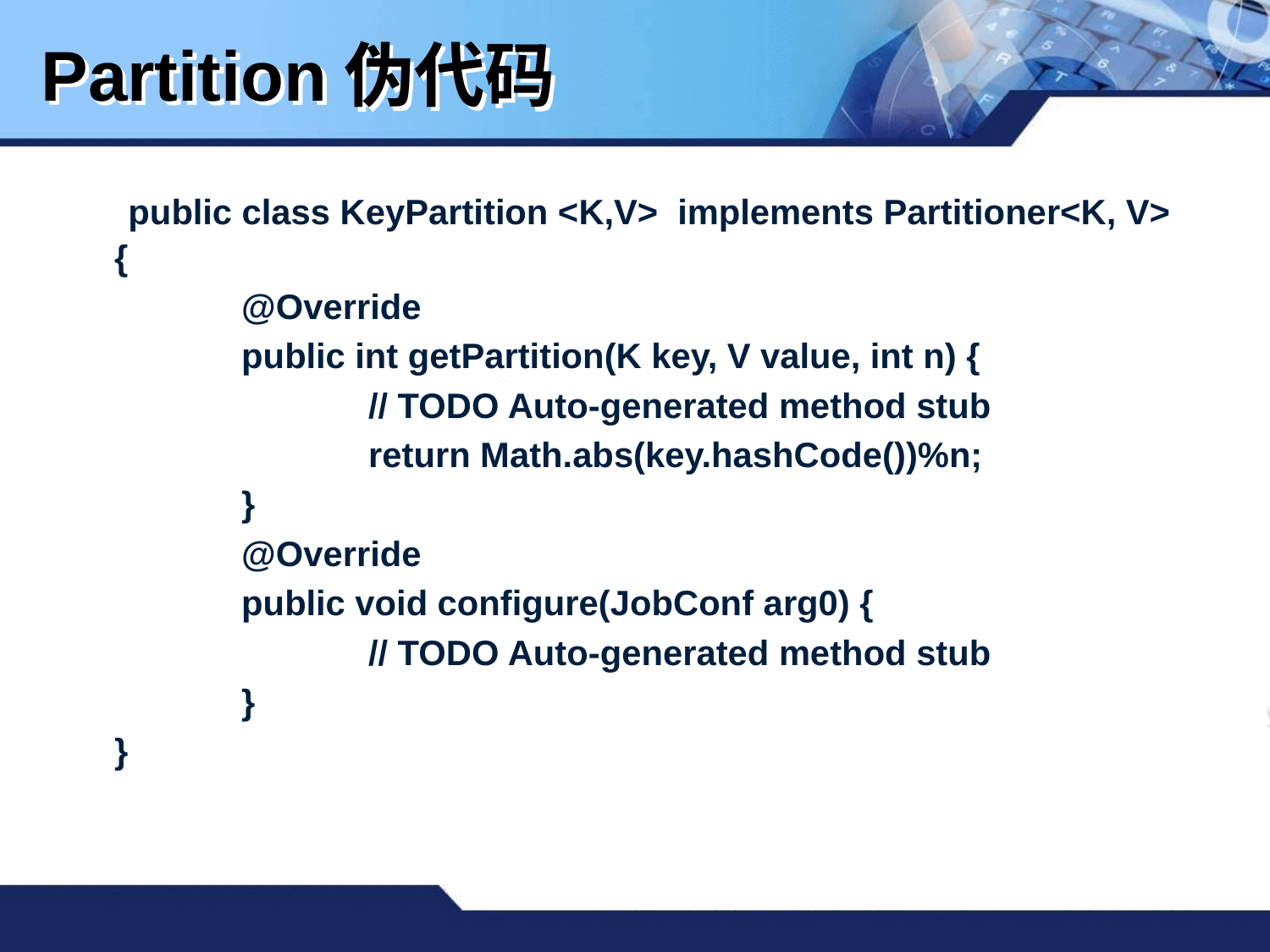

Partition伪代码
 public class KeyPartition <K,V>  implements Partitioner<K, V> {
	@Override
	public int getPartition(K key, V value, int n) {
		// TODO Auto-generated method stub
		return Math.abs(key.hashCode())%n;
	}
	@Override
	public void configure(JobConf arg0) {
		// TODO Auto-generated method stub
	}
}